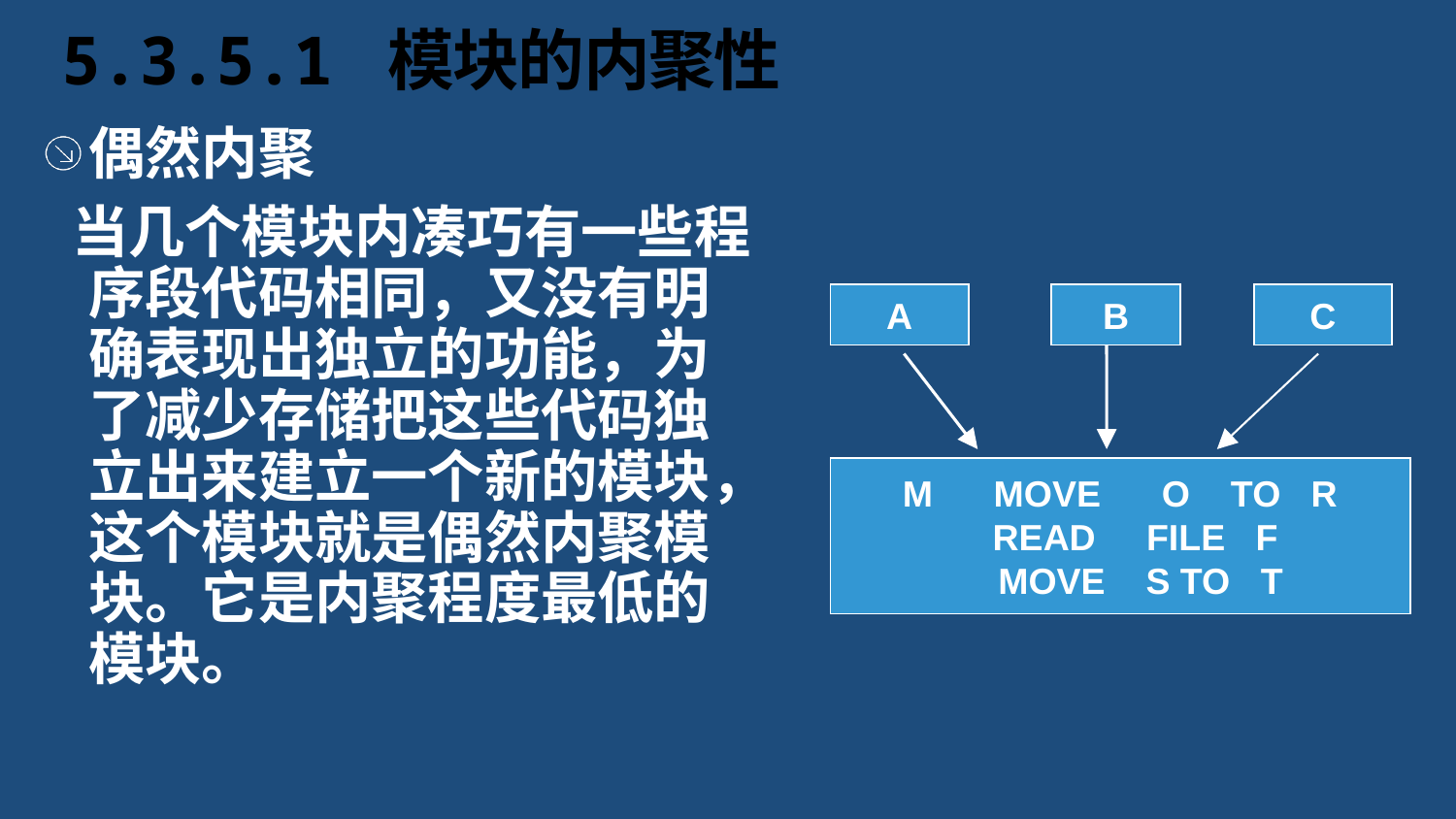

# 5.3.5.1 模块的内聚性
偶然内聚
 当几个模块内凑巧有一些程序段代码相同，又没有明确表现出独立的功能，为了减少存储把这些代码独立出来建立一个新的模块，这个模块就是偶然内聚模块。它是内聚程度最低的模块。
A
B
C

M      MOVE      O    TO   R
   READ     FILE   F
    MOVE    S TO   T